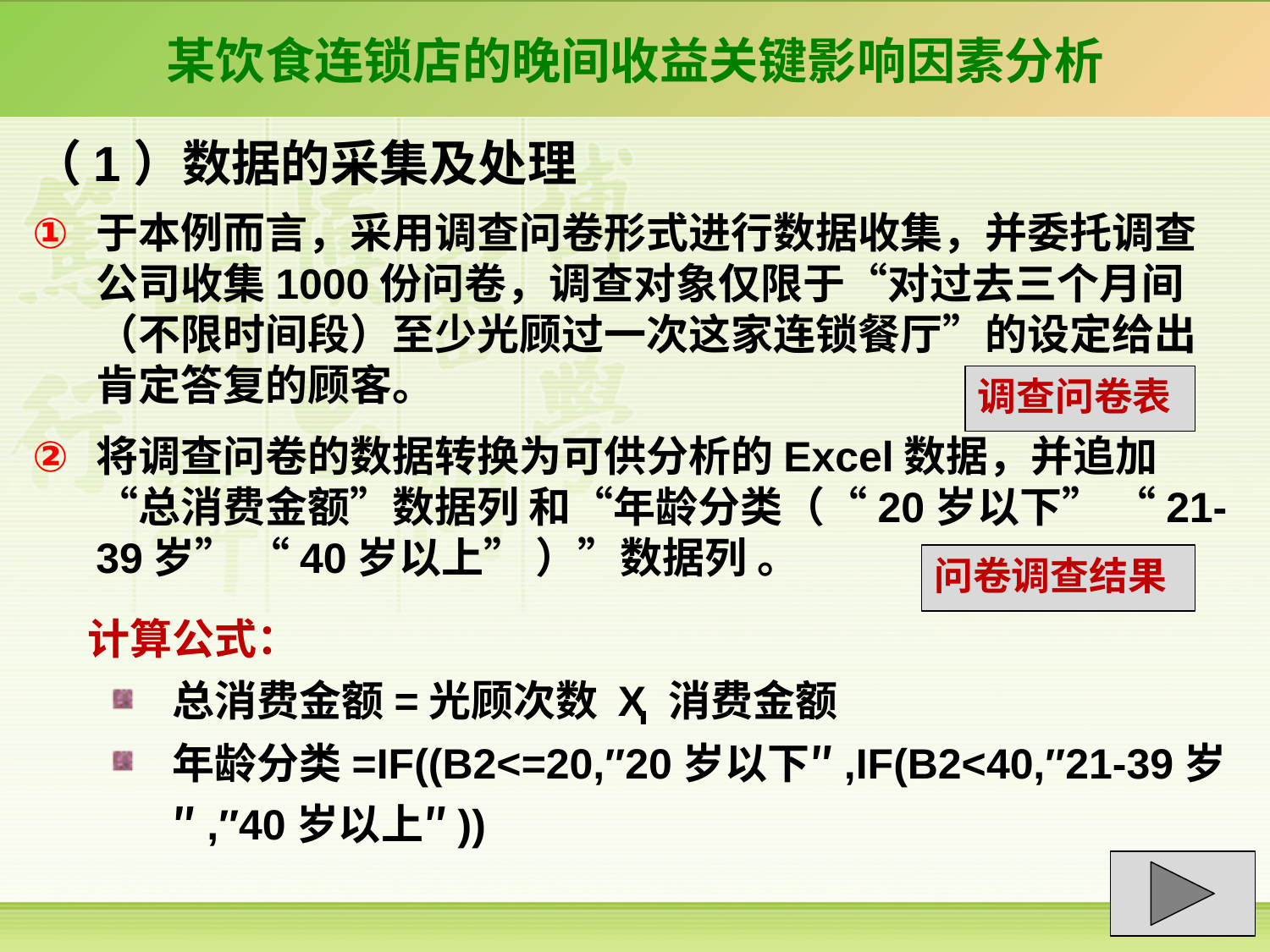

某饮食连锁店的晚间收益关键影响因素分析
（1）数据的采集及处理
于本例而言，采用调查问卷形式进行数据收集，并委托调查公司收集1000份问卷，调查对象仅限于“对过去三个月间（不限时间段）至少光顾过一次这家连锁餐厅”的设定给出肯定答复的顾客。
将调查问卷的数据转换为可供分析的Excel数据，并追加“总消费金额”数据列 和“年龄分类（“20岁以下” “21-39岁” “40岁以上” ）”数据列 。
调查问卷表
问卷调查结果
计算公式：
总消费金额=光顾次数 Ҳ 消费金额
年龄分类=IF((B2<=20,″20岁以下″,IF(B2<40,″21-39岁″,″40岁以上″))

124